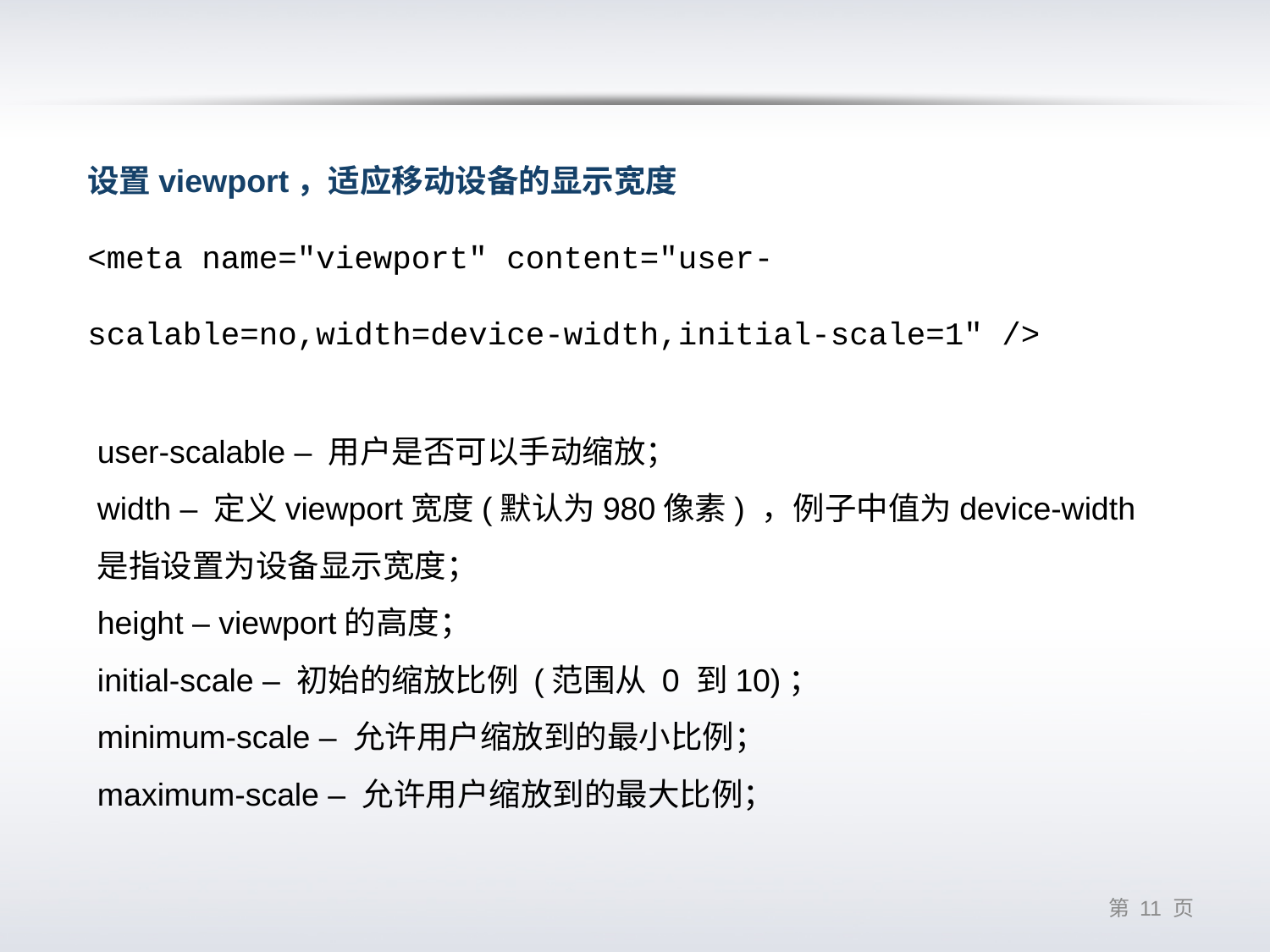

设置viewport，适应移动设备的显示宽度
<meta name="viewport" content="user-scalable=no,width=device-width,initial-scale=1" />
user-scalable – 用户是否可以手动缩放；
width – 定义viewport宽度(默认为980像素) ，例子中值为device-width是指设置为设备显示宽度；
height – viewport的高度；
initial-scale – 初始的缩放比例 (范围从 0 到10)；
minimum-scale – 允许用户缩放到的最小比例；
maximum-scale – 允许用户缩放到的最大比例；
第 11 页